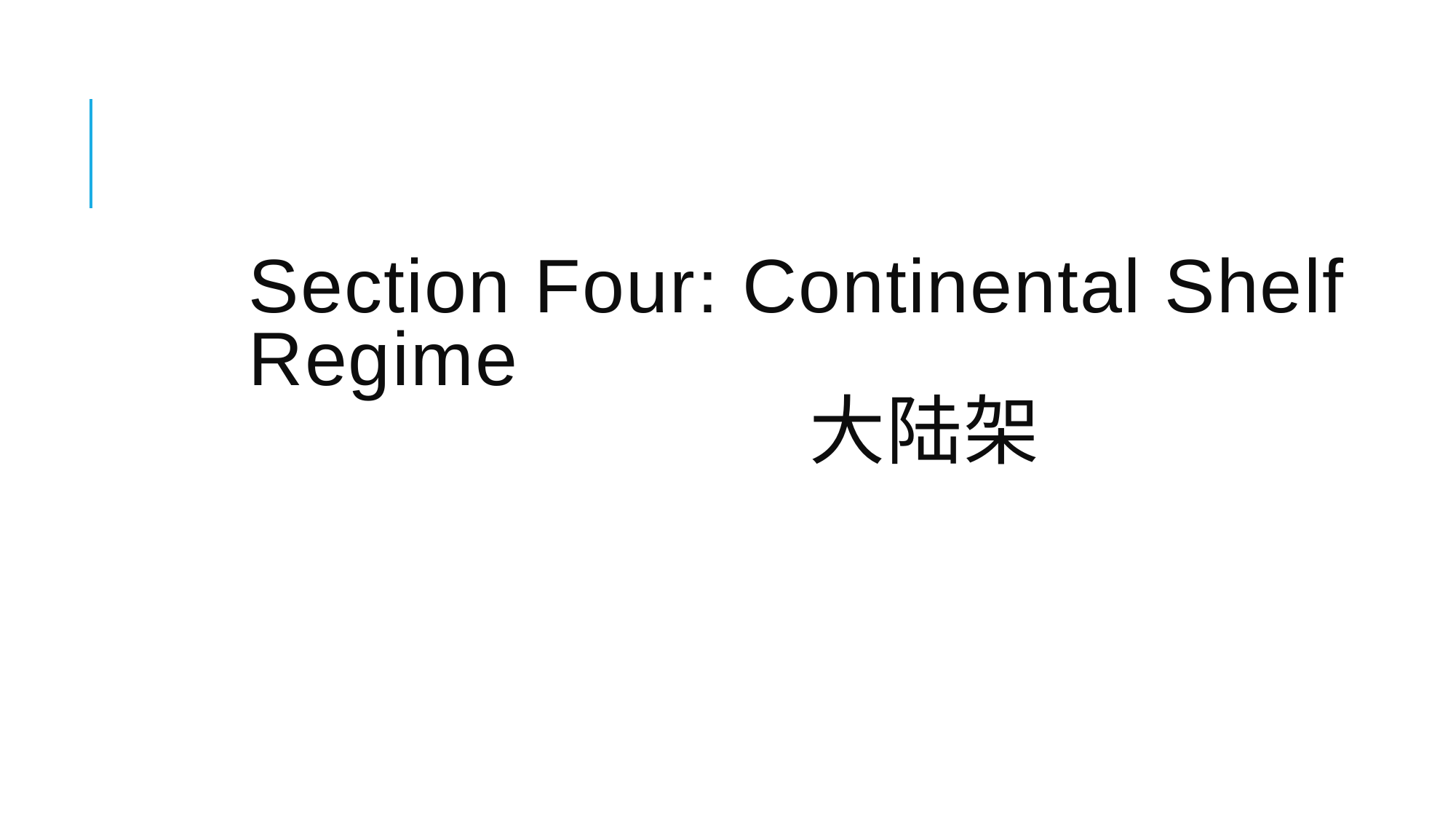

# Section Four: Continental Shelf Regime 大陆架